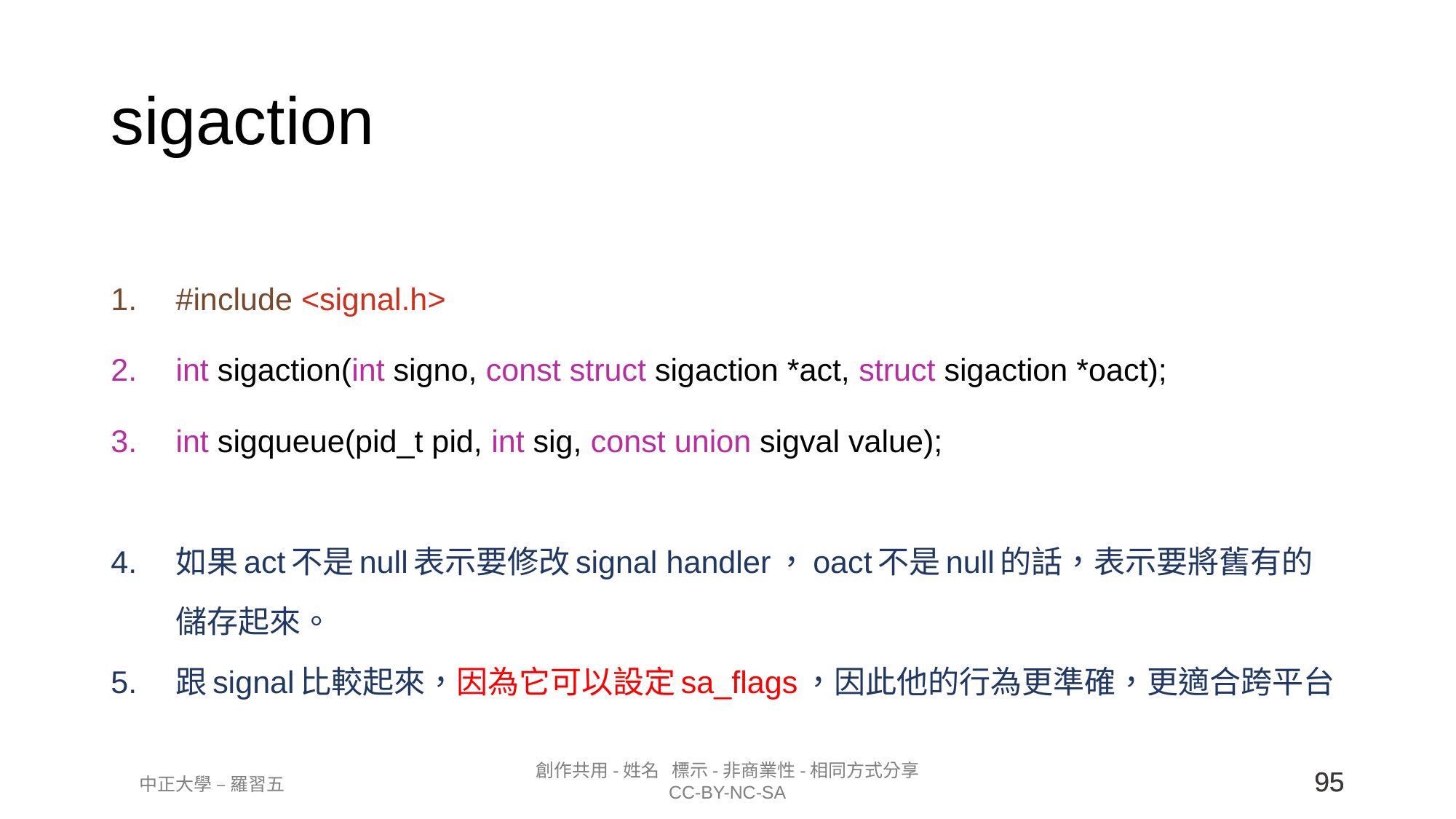

# sigaction
#include <signal.h>
int sigaction(int signo, const struct sigaction *act, struct sigaction *oact);
int sigqueue(pid_t pid, int sig, const union sigval value);

如果act不是null表示要修改signal handler，oact不是null的話，表示要將舊有的儲存起來。
跟signal比較起來，因為它可以設定sa_flags，因此他的行為更準確，更適合跨平台